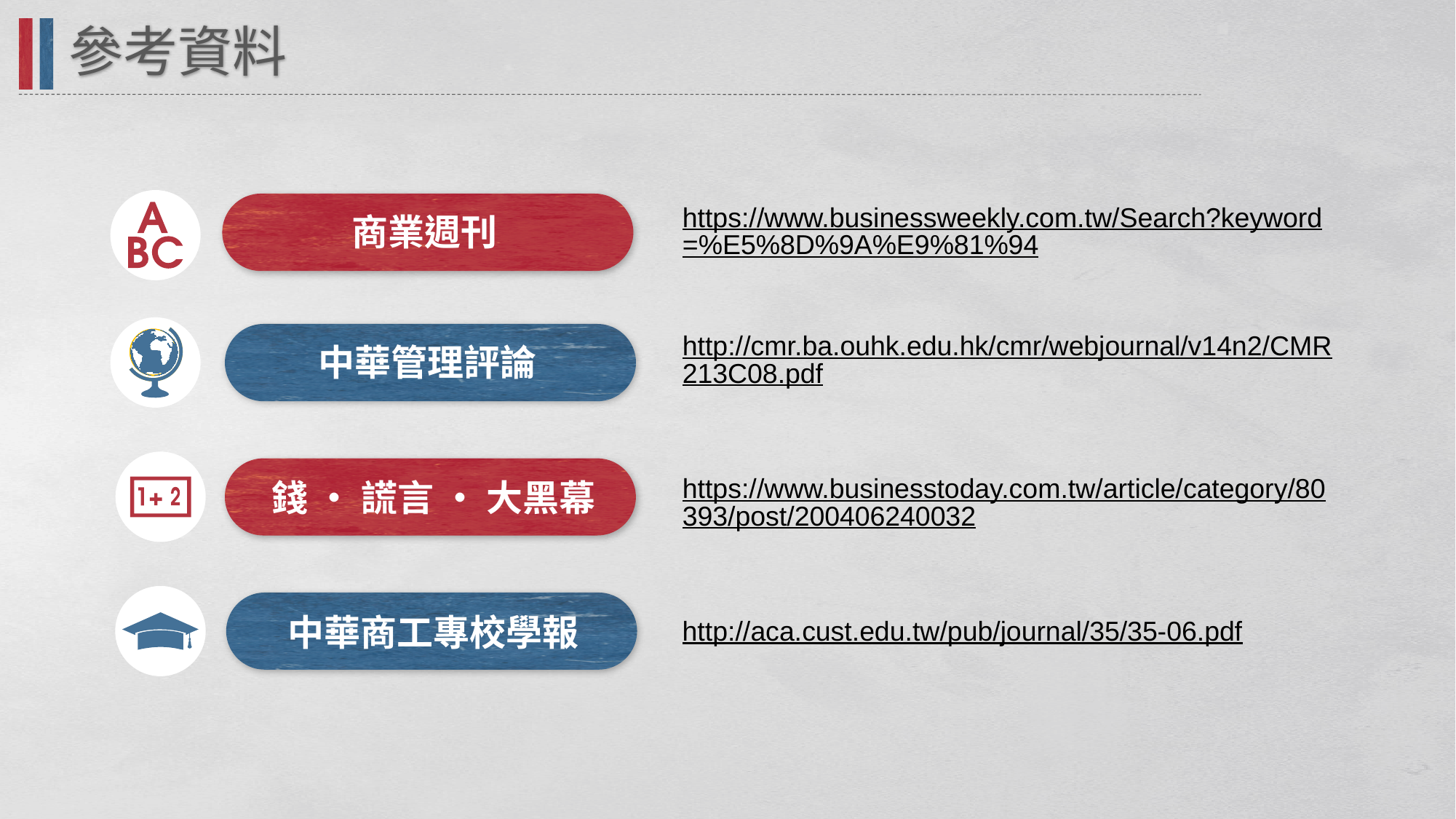

參考資料

https://www.businessweekly.com.tw/Search?keyword=%E5%8D%9A%E9%81%94
商業週刊

http://cmr.ba.ouhk.edu.hk/cmr/webjournal/v14n2/CMR213C08.pdf

中華管理評論

https://www.businesstoday.com.tw/article/category/80393/post/200406240032
錢 ‧ 謊言 ‧ 大黑幕

中華商工專校學報
http://aca.cust.edu.tw/pub/journal/35/35-06.pdf